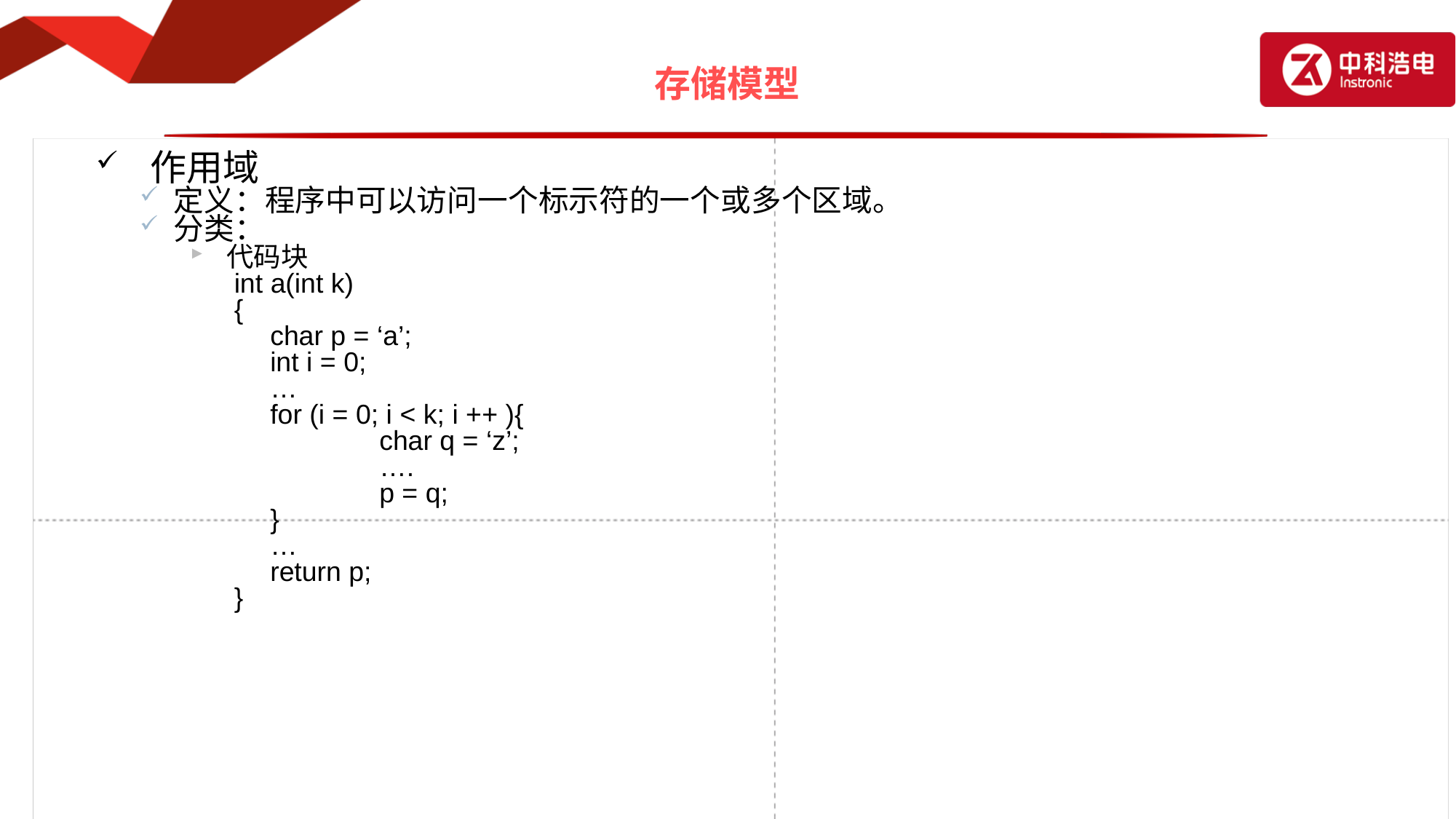

# 存储模型
作用域
定义：程序中可以访问一个标示符的一个或多个区域。
分类：
代码块
int a(int k)
{
	char p = ‘a’;
	int i = 0;
	…
	for (i = 0; i < k; i ++ ){
		char q = ‘z’;
		….
		p = q;
	}
	…
	return p;
}